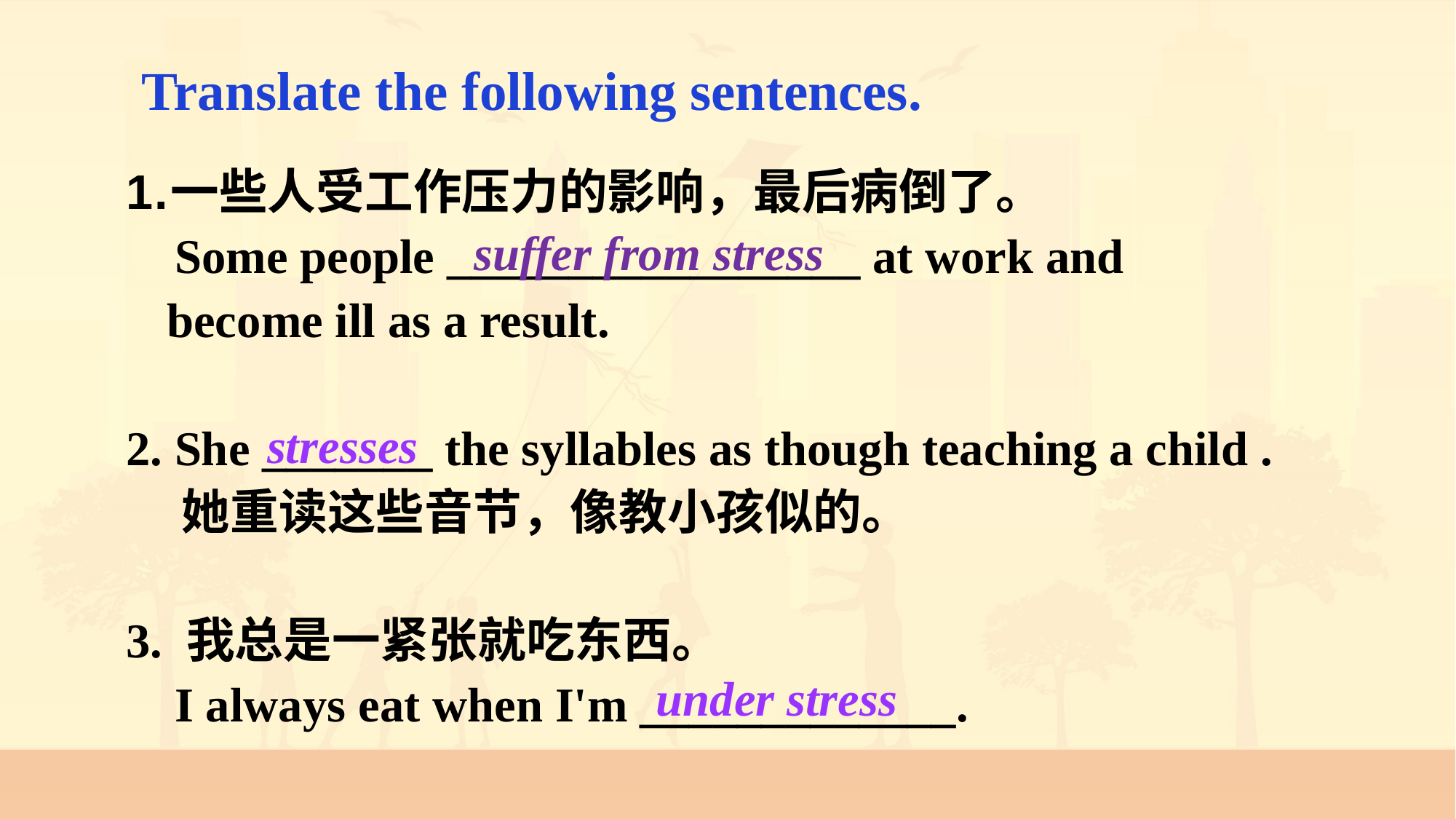

Translate the following sentences.
一些人受工作压力的影响，最后病倒了。
    Some people _________________ at work and become ill as a result.

2. She _______ the syllables as though teaching a child .
    她重读这些音节，像教小孩似的。

3. 我总是一紧张就吃东西。
    I always eat when I'm _____________.
suffer from stress
stresses
under stress